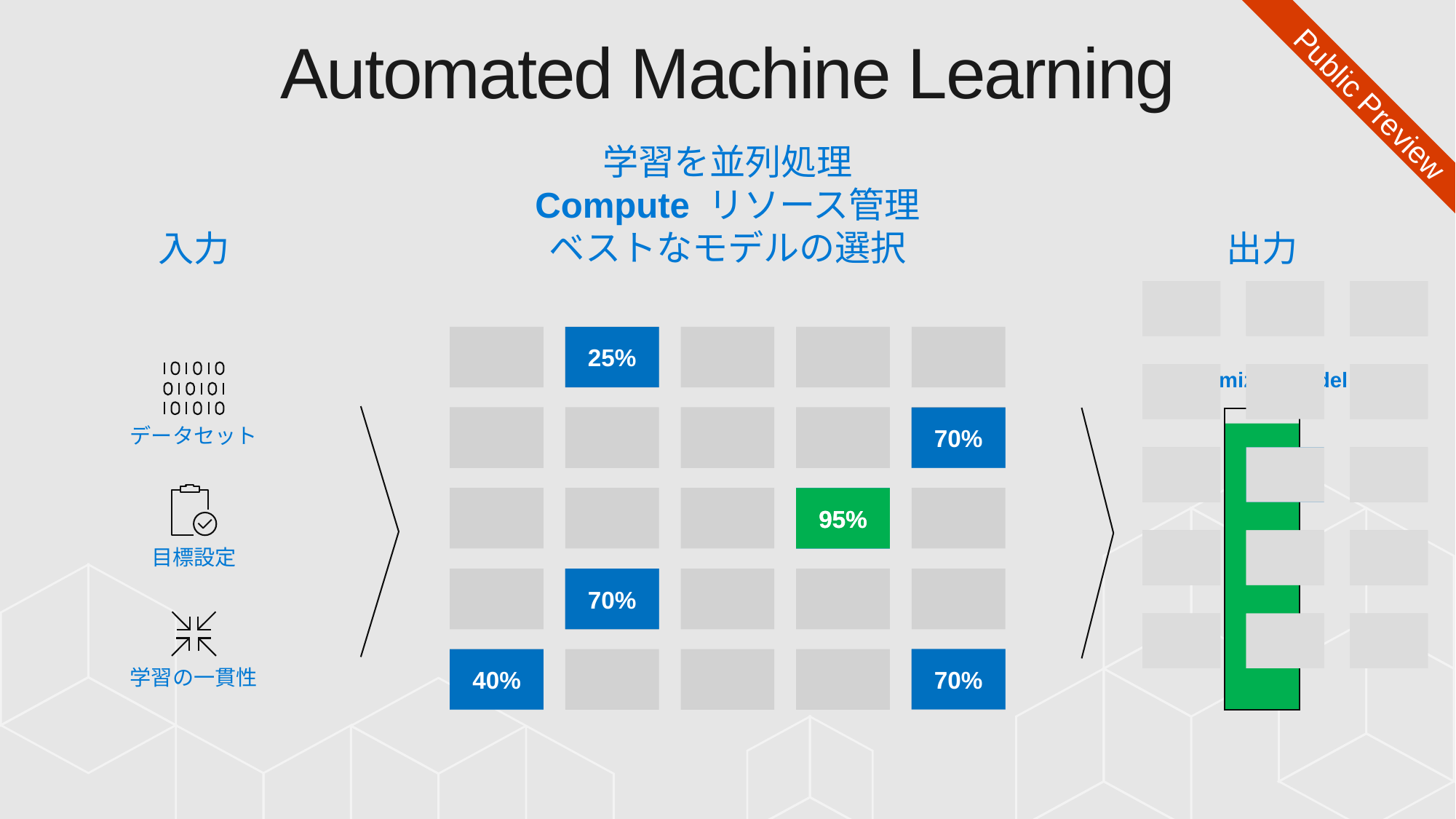

# Automated Machine Learning
Public Preview
学習を並列処理
Compute リソース管理
ベストなモデルの選択
入力
出力

25%
Optimized model

25%
40%
70%

データセット

25%
40%
70%
95%
95%

目標設定

25%
40%
70%

25%
40%
70%
25%
40%
学習の一貫性